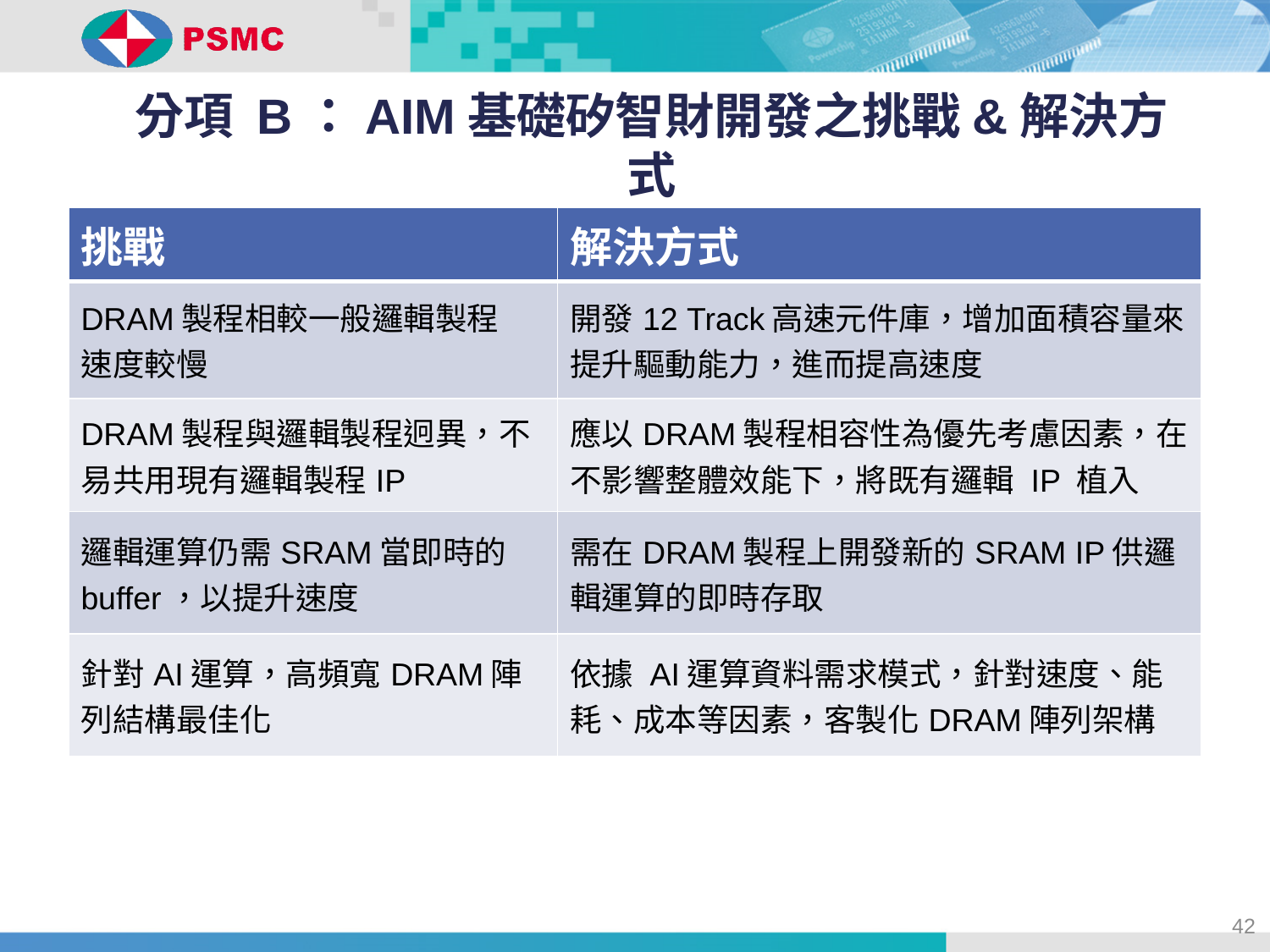

分項 B：AIM基礎矽智財開發之挑戰&解決方式
| 挑戰 | 解決方式 |
| --- | --- |
| DRAM製程相較一般邏輯製程 速度較慢 | 開發12 Track高速元件庫，增加面積容量來提升驅動能力，進而提高速度 |
| DRAM製程與邏輯製程迥異，不易共用現有邏輯製程IP | 應以DRAM製程相容性為優先考慮因素，在不影響整體效能下，將既有邏輯 IP 植入 |
| 邏輯運算仍需SRAM當即時的buffer，以提升速度 | 需在DRAM製程上開發新的SRAM IP供邏輯運算的即時存取 |
| 針對AI運算，高頻寬DRAM陣列結構最佳化 | 依據 AI運算資料需求模式，針對速度、能耗、成本等因素，客製化DRAM陣列架構 |
42